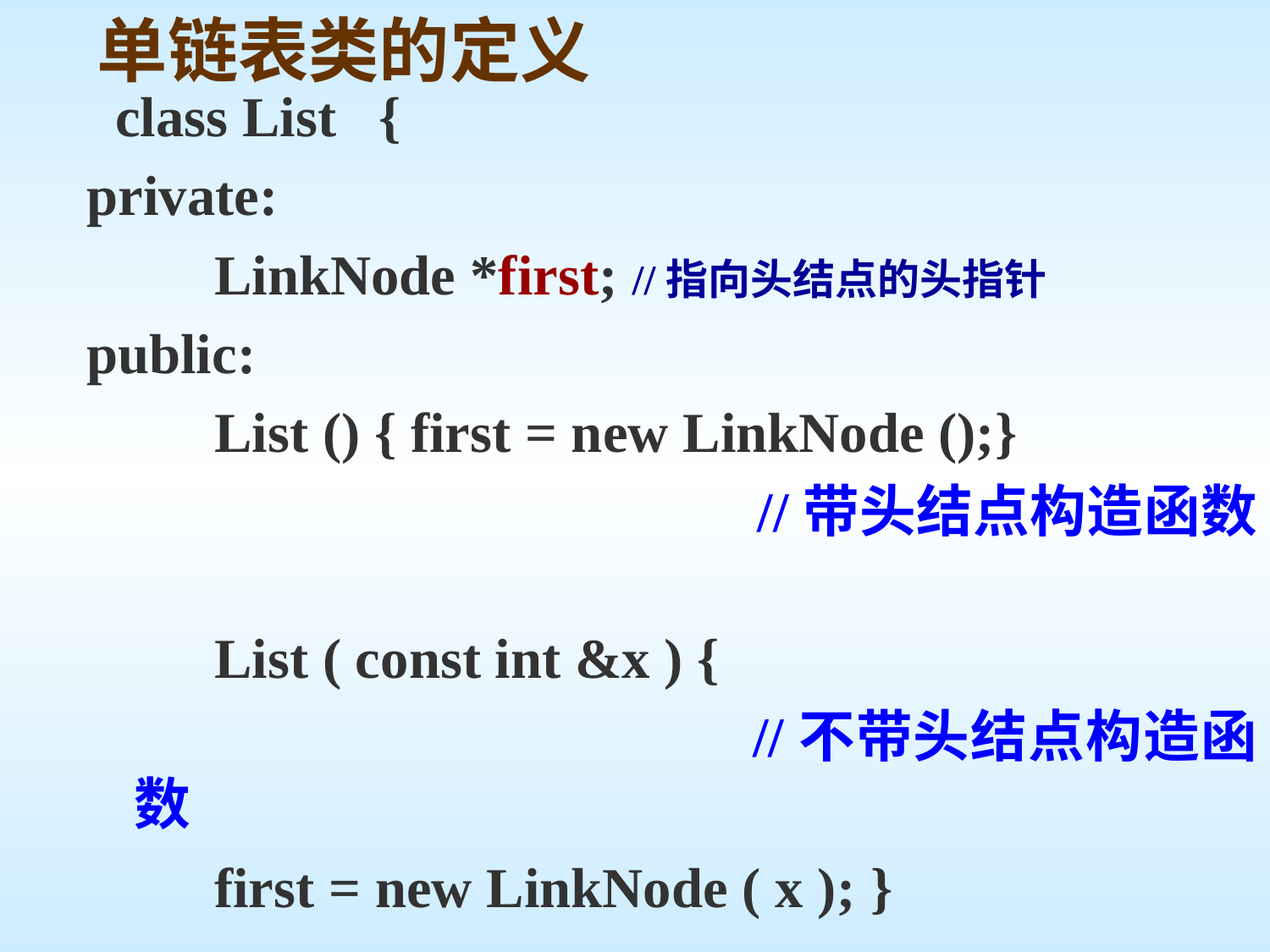

单链表类的定义
  class List   {
private:
         LinkNode *first; //指向头结点的头指针
public:
         List () { first = new LinkNode ();}
                                              //带头结点构造函数
         List ( const int &x ) {
                                            //不带头结点构造函数
         first = new LinkNode ( x ); }